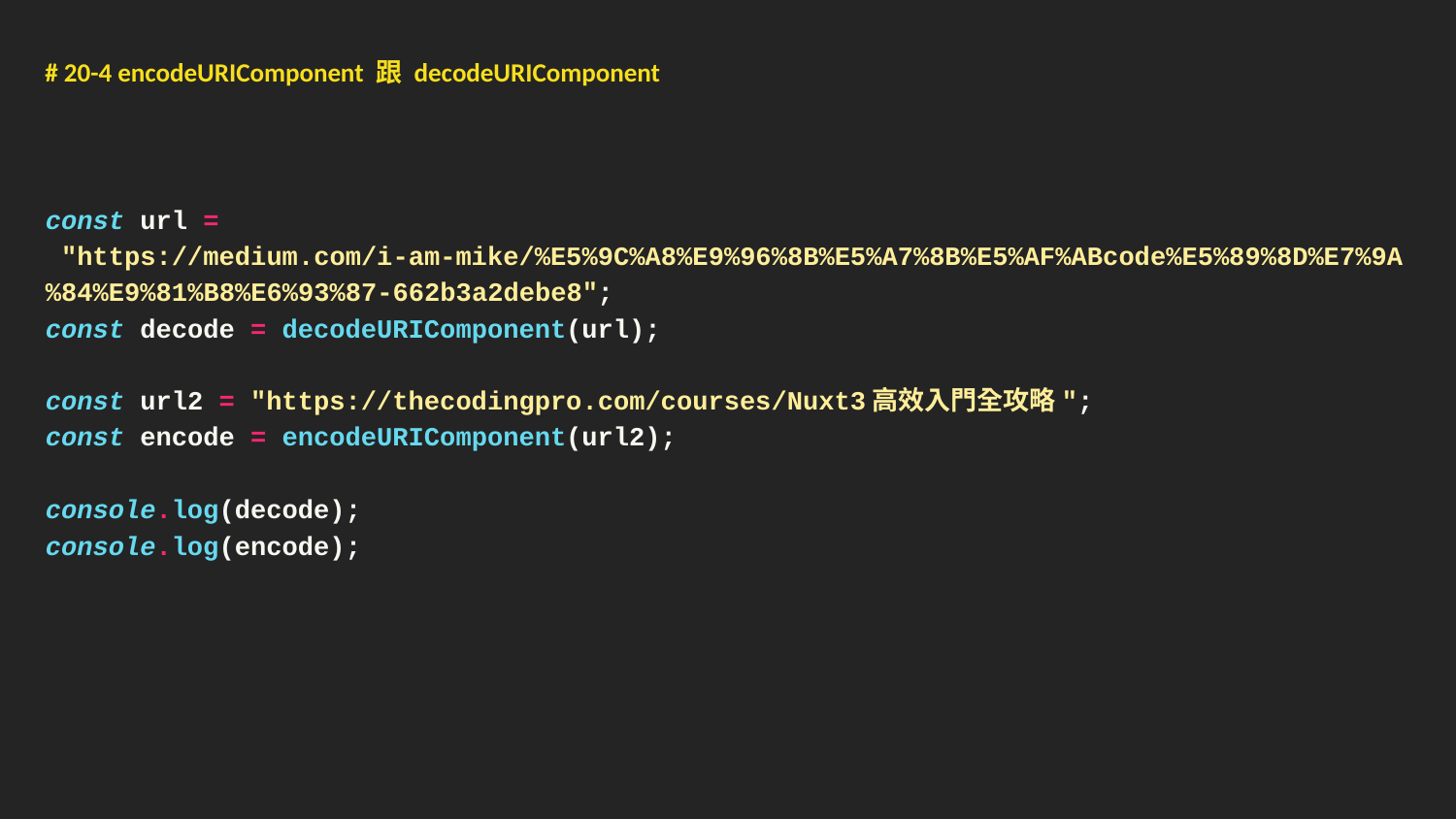

# 20-4 encodeURIComponent 跟 decodeURIComponent
const url =
 "https://medium.com/i-am-mike/%E5%9C%A8%E9%96%8B%E5%A7%8B%E5%AF%ABcode%E5%89%8D%E7%9A%84%E9%81%B8%E6%93%87-662b3a2debe8";
const decode = decodeURIComponent(url);

const url2 = "https://thecodingpro.com/courses/Nuxt3高效入門全攻略";
const encode = encodeURIComponent(url2);

console.log(decode);
console.log(encode);